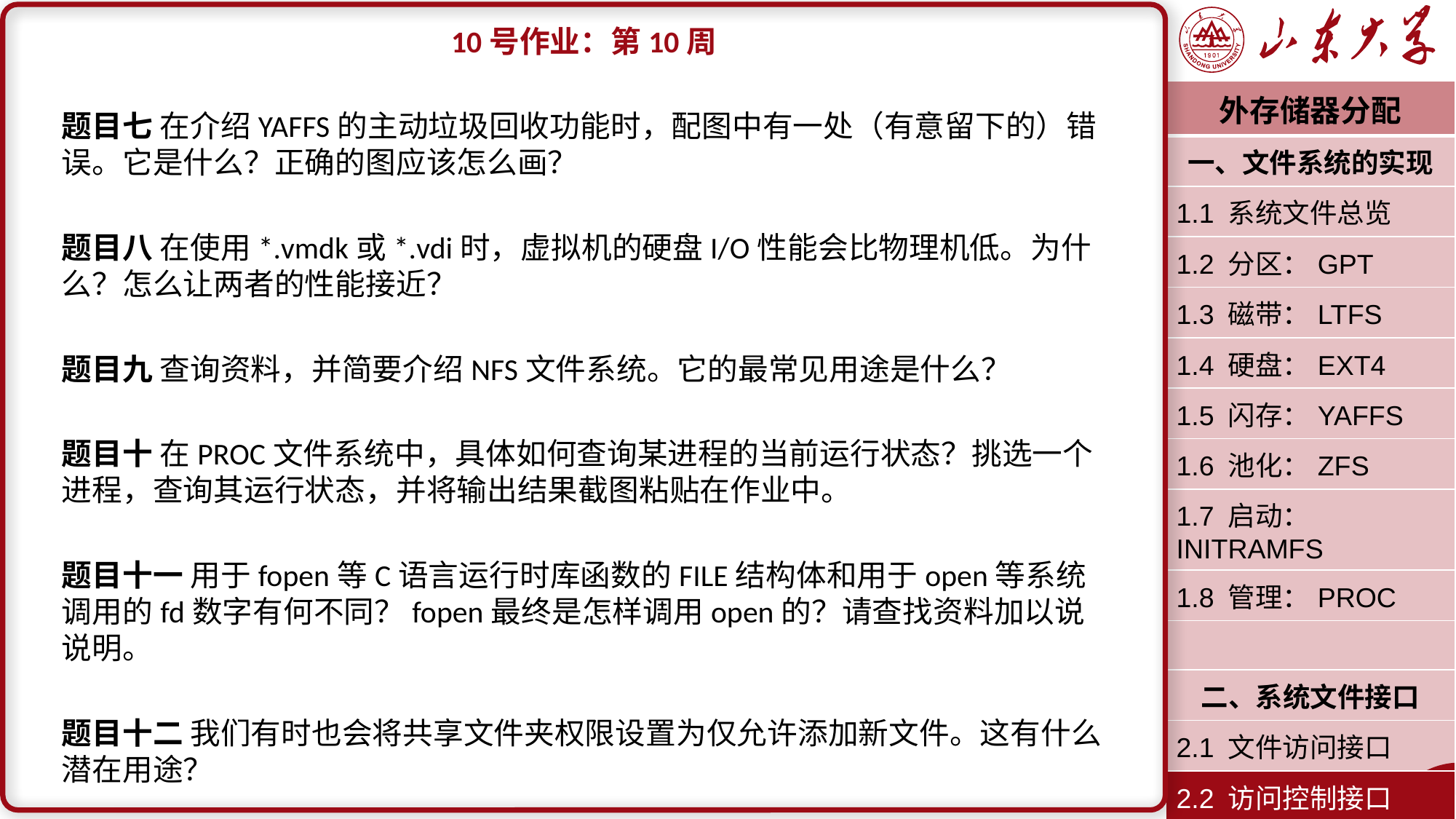

10号作业：第10周

题目七 在介绍YAFFS的主动垃圾回收功能时，配图中有一处（有意留下的）错误。它是什么？正确的图应该怎么画？

题目八 在使用*.vmdk或*.vdi时，虚拟机的硬盘I/O性能会比物理机低。为什么？怎么让两者的性能接近？

题目九 查询资料，并简要介绍NFS文件系统。它的最常见用途是什么？

题目十 在PROC文件系统中，具体如何查询某进程的当前运行状态？挑选一个进程，查询其运行状态，并将输出结果截图粘贴在作业中。

题目十一 用于fopen等C语言运行时库函数的FILE结构体和用于open等系统调用的fd数字有何不同？fopen最终是怎样调用open的？请查找资料加以说说明。

题目十二 我们有时也会将共享文件夹权限设置为仅允许添加新文件。这有什么潜在用途？
| 外存储器分配 |
| --- |
| 一、文件系统的实现 |
| 1.1 系统文件总览 |
| 1.2 分区：GPT |
| 1.3 磁带：LTFS |
| 1.4 硬盘：EXT4 |
| 1.5 闪存：YAFFS |
| 1.6 池化：ZFS |
| 1.7 启动：INITRAMFS |
| 1.8 管理：PROC |
|  |
| 二、系统文件接口 |
| 2.1 文件访问接口 |
| 2.2 访问控制接口 |
| 潘润宇 2023.04 |